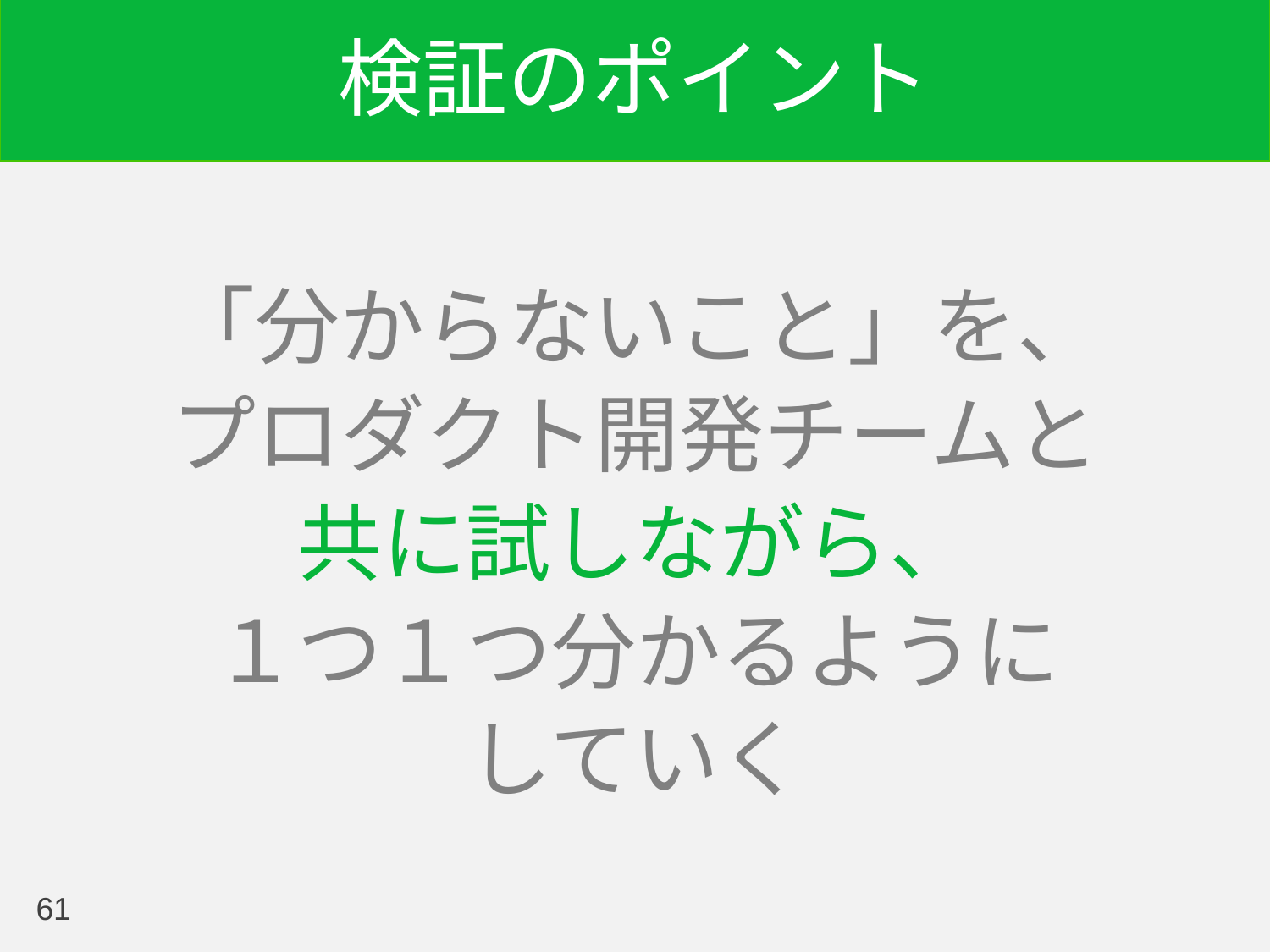

# 検証のポイント
「分からないこと」を、
プロダクト開発チームと
共に試しながら、
１つ１つ分かるように
していく
61